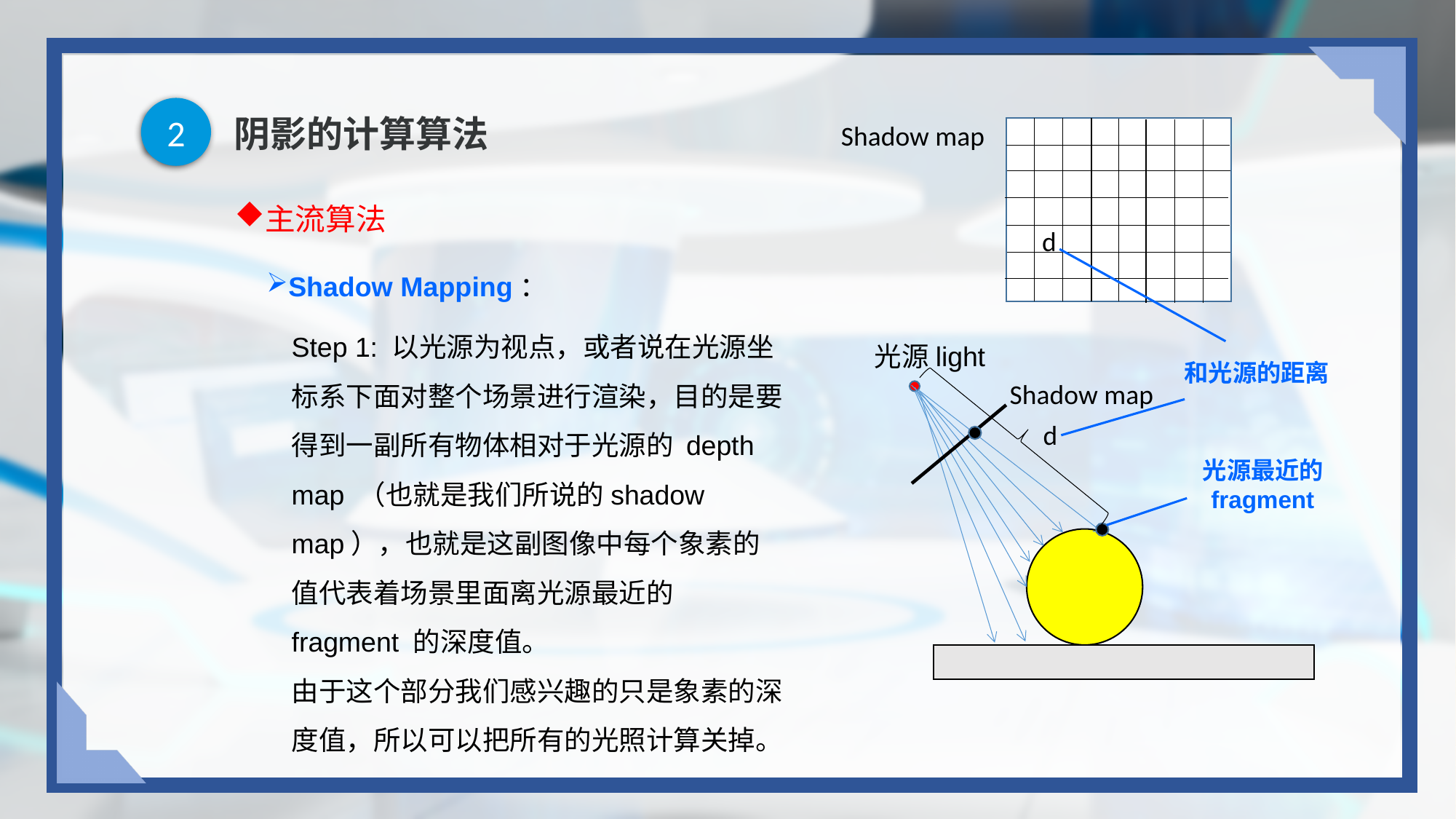

2
# 阴影的计算算法
Shadow map

主流算法
d
Shadow Mapping：
和光源的距离
Step 1: 以光源为视点，或者说在光源坐标系下面对整个场景进行渲染，目的是要得到一副所有物体相对于光源的 depth map （也就是我们所说的shadow map），也就是这副图像中每个象素的值代表着场景里面离光源最近的 fragment 的深度值。
由于这个部分我们感兴趣的只是象素的深度值，所以可以把所有的光照计算关掉。

光源light
Shadow map

d

光源最近的
fragment